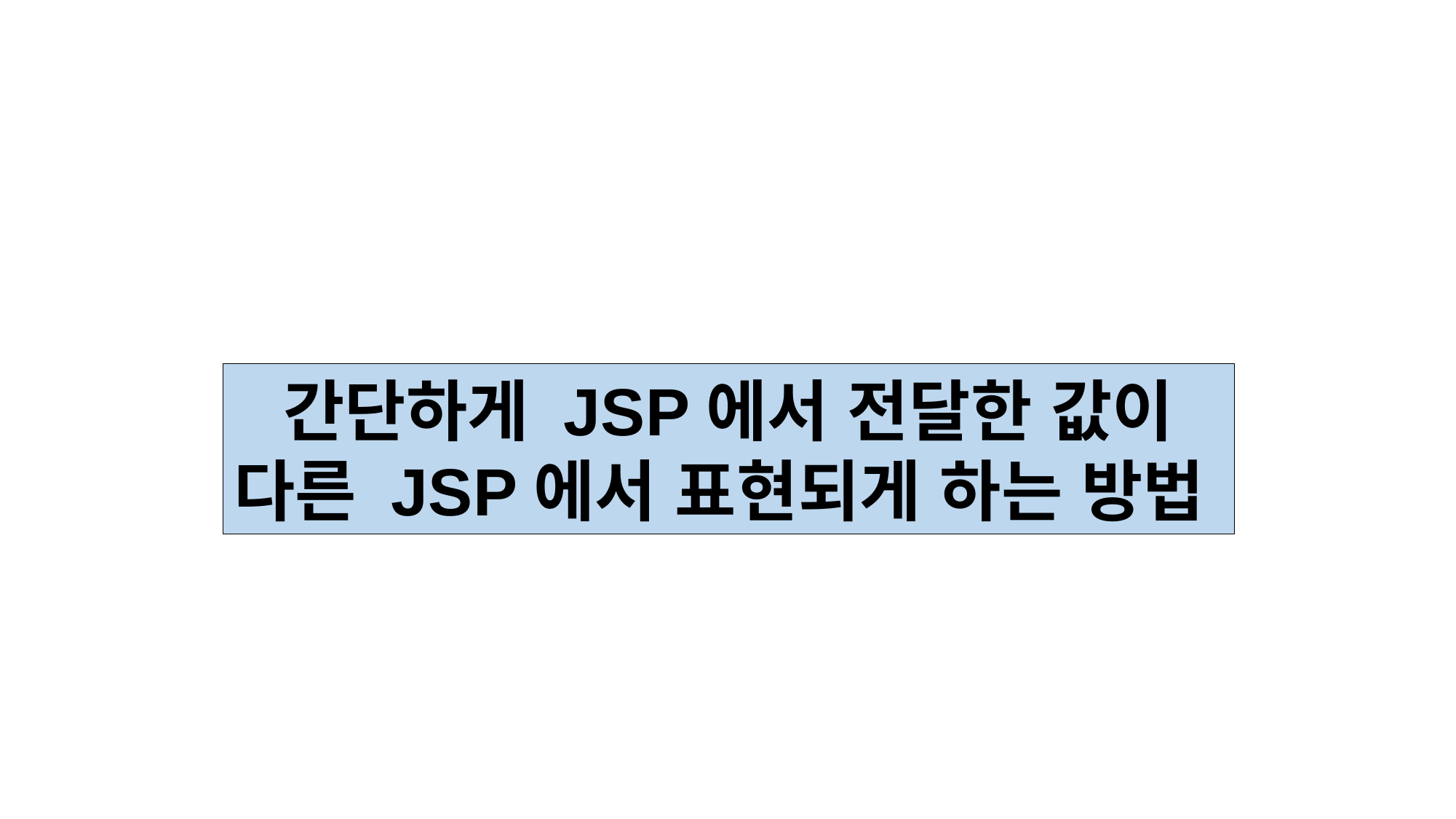

간단하게 JSP에서 전달한 값이
다른 JSP에서 표현되게 하는 방법